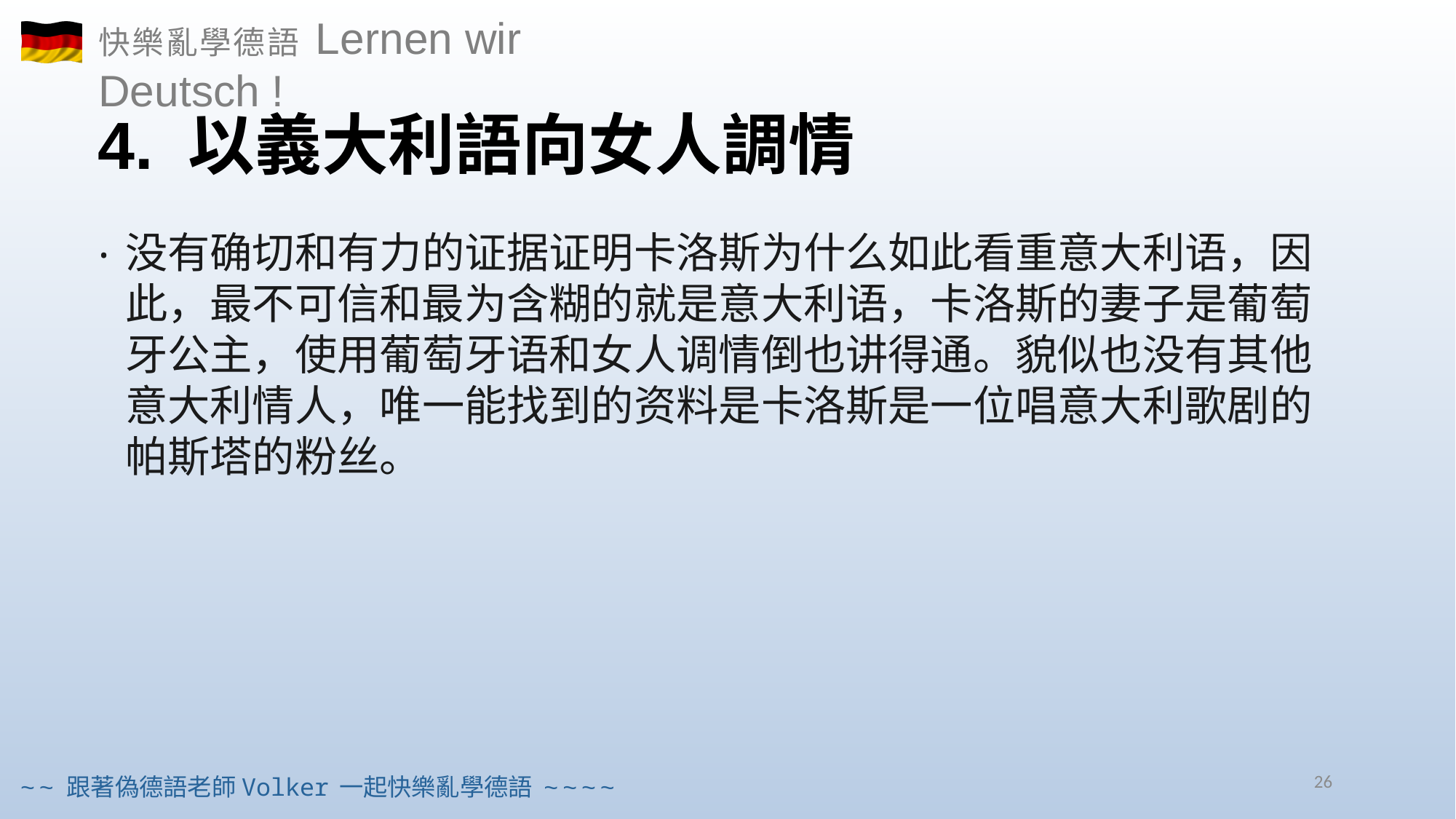

# 4. 以義大利語向女人調情
没有确切和有力的证据证明卡洛斯为什么如此看重意大利语，因此，最不可信和最为含糊的就是意大利语，卡洛斯的妻子是葡萄牙公主，使用葡萄牙语和女人调情倒也讲得通。貌似也没有其他意大利情人，唯一能找到的资料是卡洛斯是一位唱意大利歌剧的帕斯塔的粉丝。
26